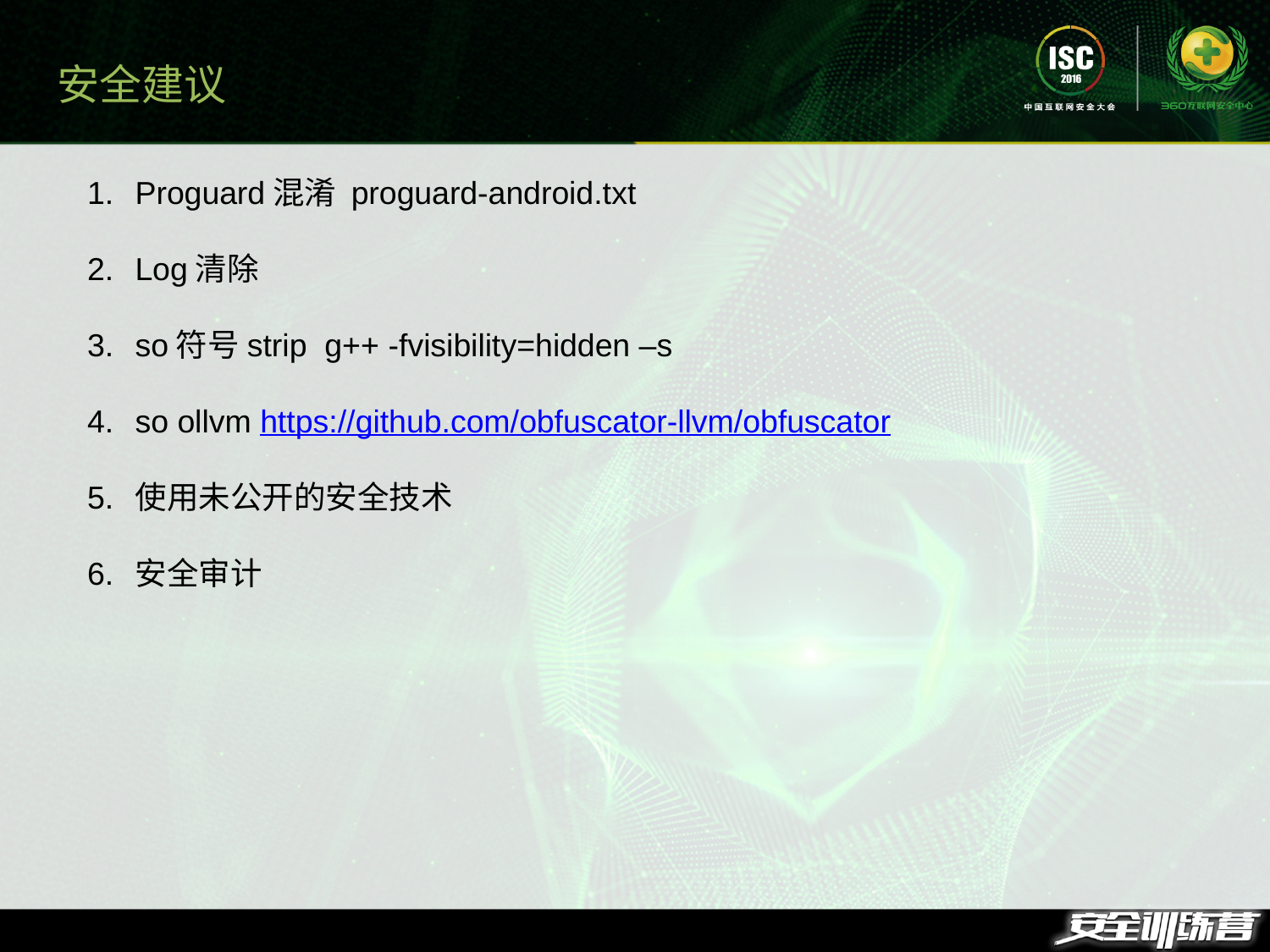

安全建议
Proguard混淆 proguard-android.txt

Log清除

so符号strip  g++ -fvisibility=hidden –s

so ollvm https://github.com/obfuscator-llvm/obfuscator

使用未公开的安全技术

安全审计